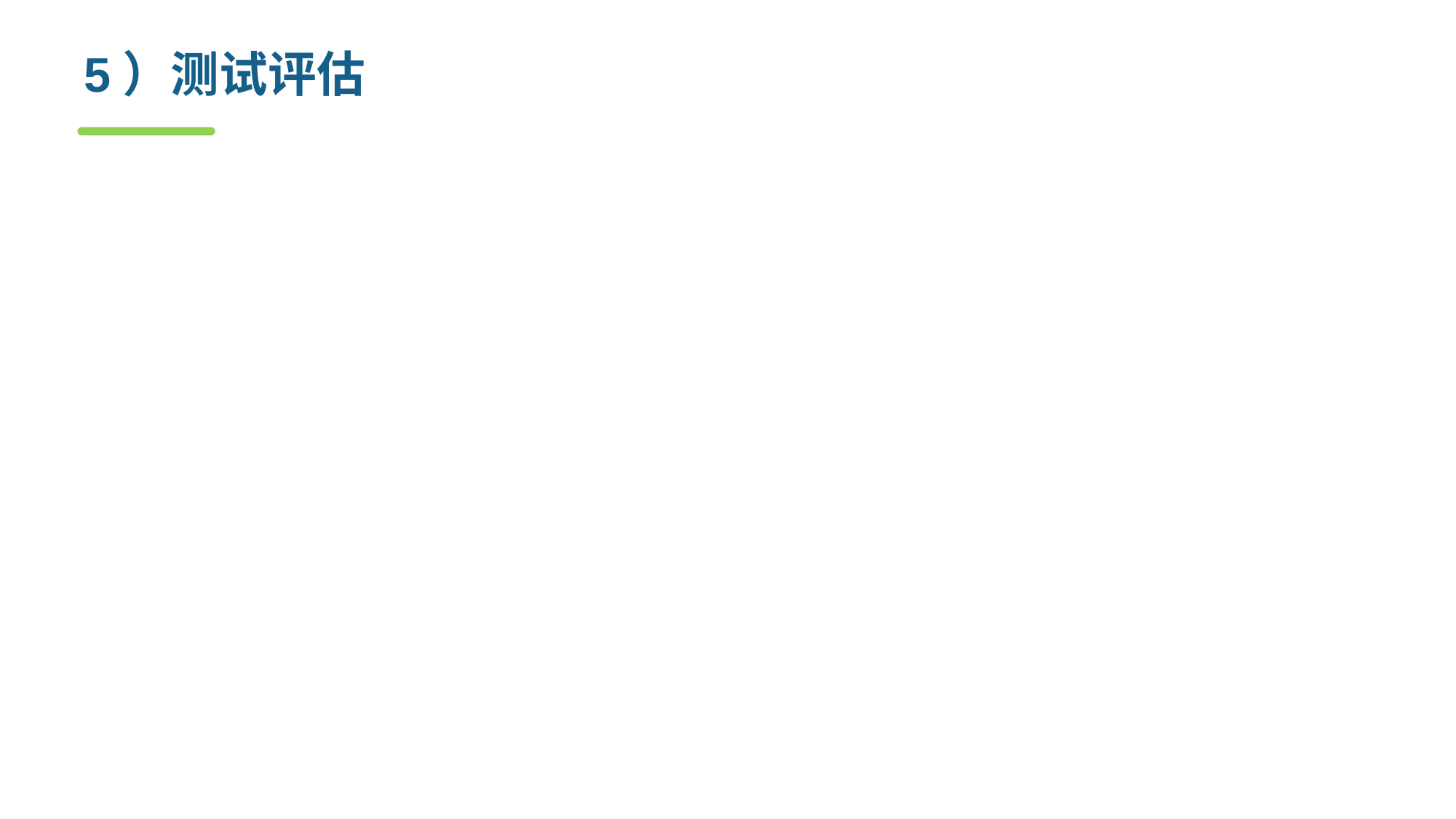

# 5）测试评估
通过评估测试的步骤是否按计划进行，以发现是否存在测试中的随意性，以及分析没有按照测试计划执行的原因。
通过评估测试的覆盖率情况、测试用例的通过率、测试的结果与测试的目标一致性，来评估测试的有效性，确定是否需要补充测试和复测或回归测试。
通过分析软件缺陷的严重性和缺陷的分布情况，向委托客户提供咨询意见或建议。
105